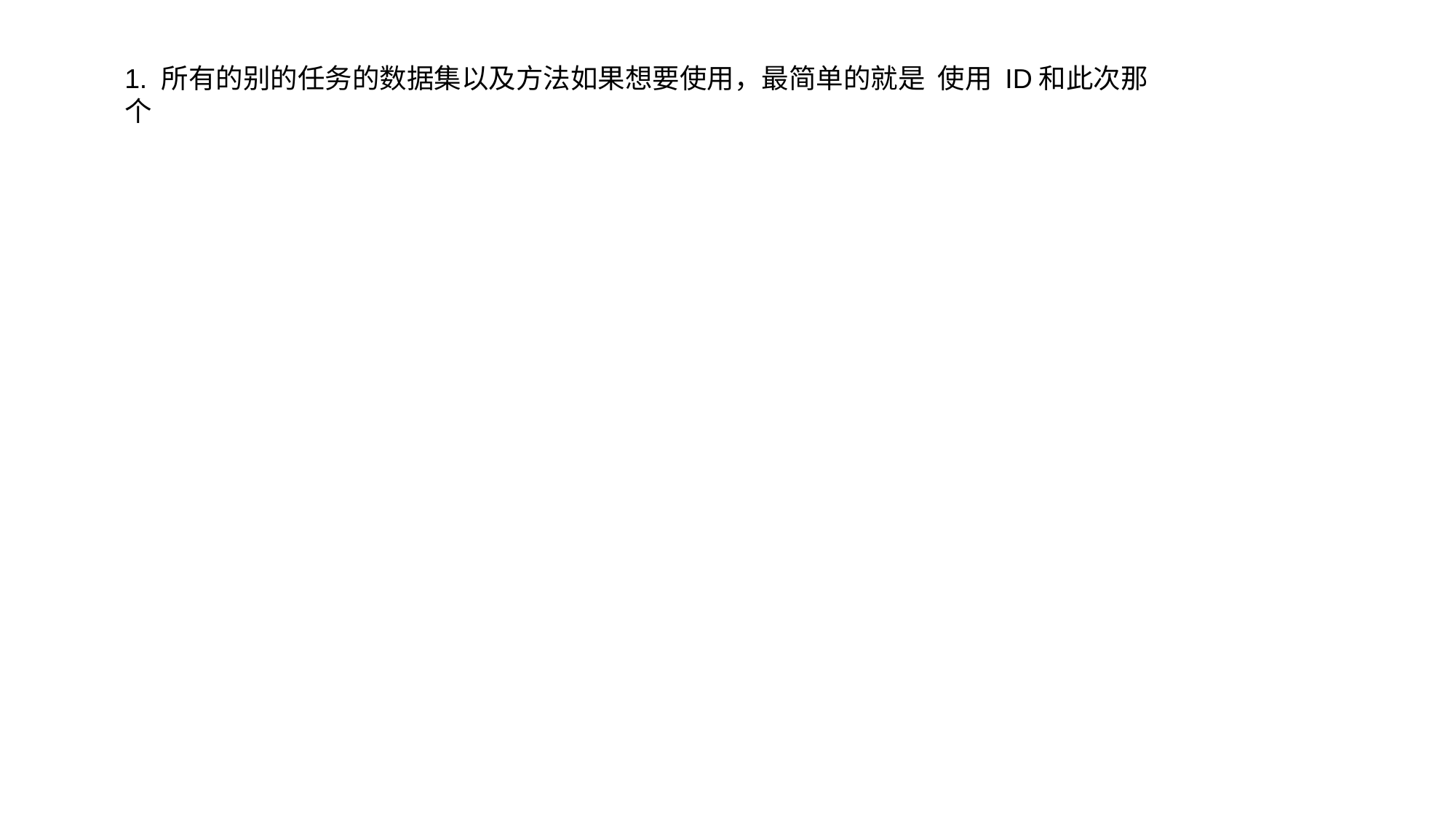

1. 所有的别的任务的数据集以及方法如果想要使用，最简单的就是  使用 ID和此次那个